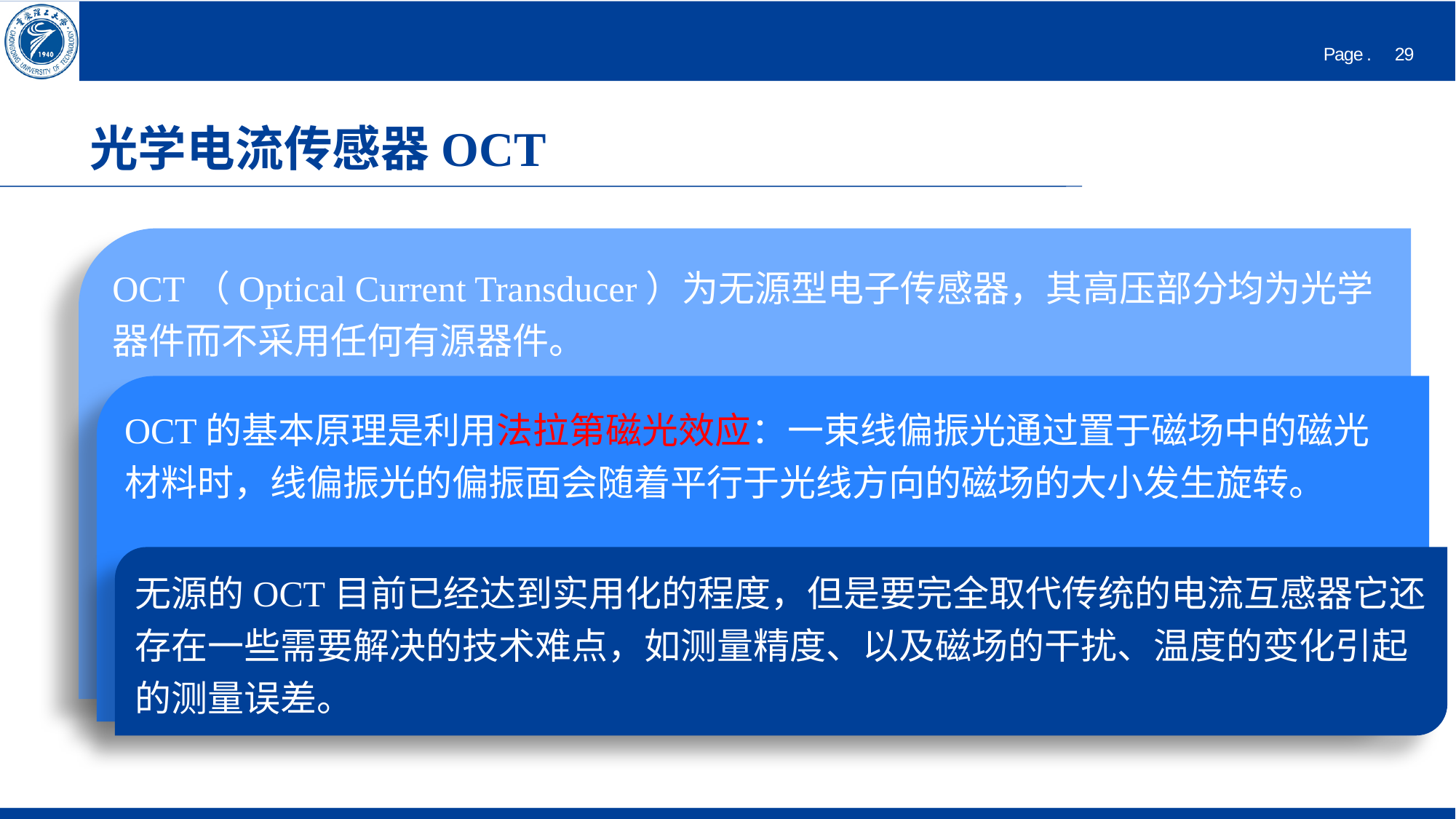

# 光学电流传感器OCT
OCT（Optical Current Transducer）为无源型电子传感器，其高压部分均为光学器件而不采用任何有源器件。
OCT的基本原理是利用法拉第磁光效应：一束线偏振光通过置于磁场中的磁光材料时，线偏振光的偏振面会随着平行于光线方向的磁场的大小发生旋转。
无源的OCT目前已经达到实用化的程度，但是要完全取代传统的电流互感器它还存在一些需要解决的技术难点，如测量精度、以及磁场的干扰、温度的变化引起的测量误差。